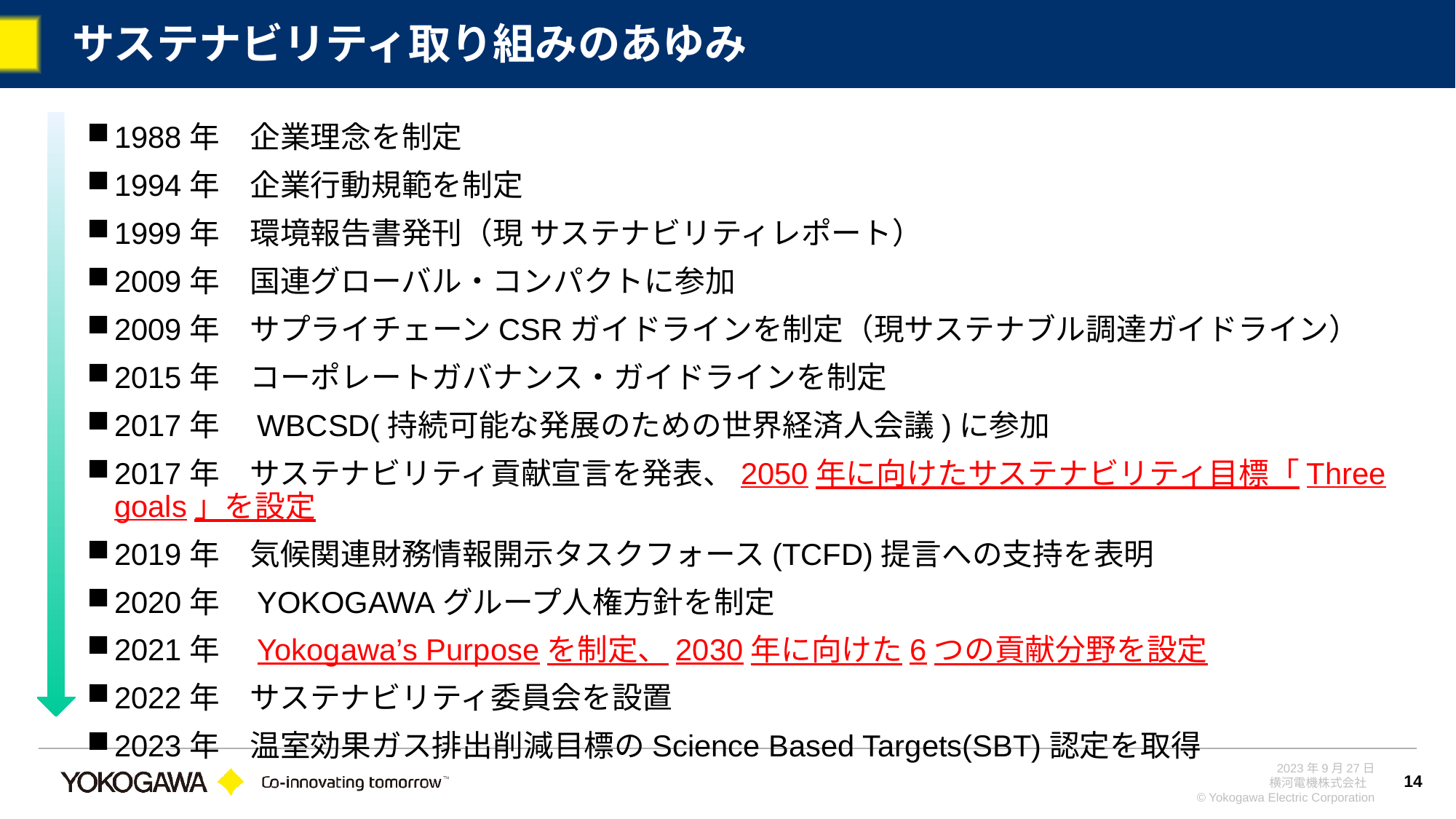

# サステナビリティ取り組みのあゆみ

1988年　企業理念を制定
1994年　企業行動規範を制定
1999年　環境報告書発刊（現 サステナビリティレポート）
2009年　国連グローバル・コンパクトに参加
2009年　サプライチェーンCSRガイドラインを制定（現サステナブル調達ガイドライン）
2015年　コーポレートガバナンス・ガイドラインを制定
2017年　WBCSD(持続可能な発展のための世界経済人会議)に参加
2017年　サステナビリティ貢献宣言を発表、2050年に向けたサステナビリティ目標「Three goals」を設定
2019年　気候関連財務情報開示タスクフォース(TCFD)提言への支持を表明
2020年　YOKOGAWAグループ人権方針を制定
2021年　Yokogawa’s Purposeを制定、2030年に向けた6つの貢献分野を設定
2022年　サステナビリティ委員会を設置
2023年　温室効果ガス排出削減目標のScience Based Targets(SBT)認定を取得
14